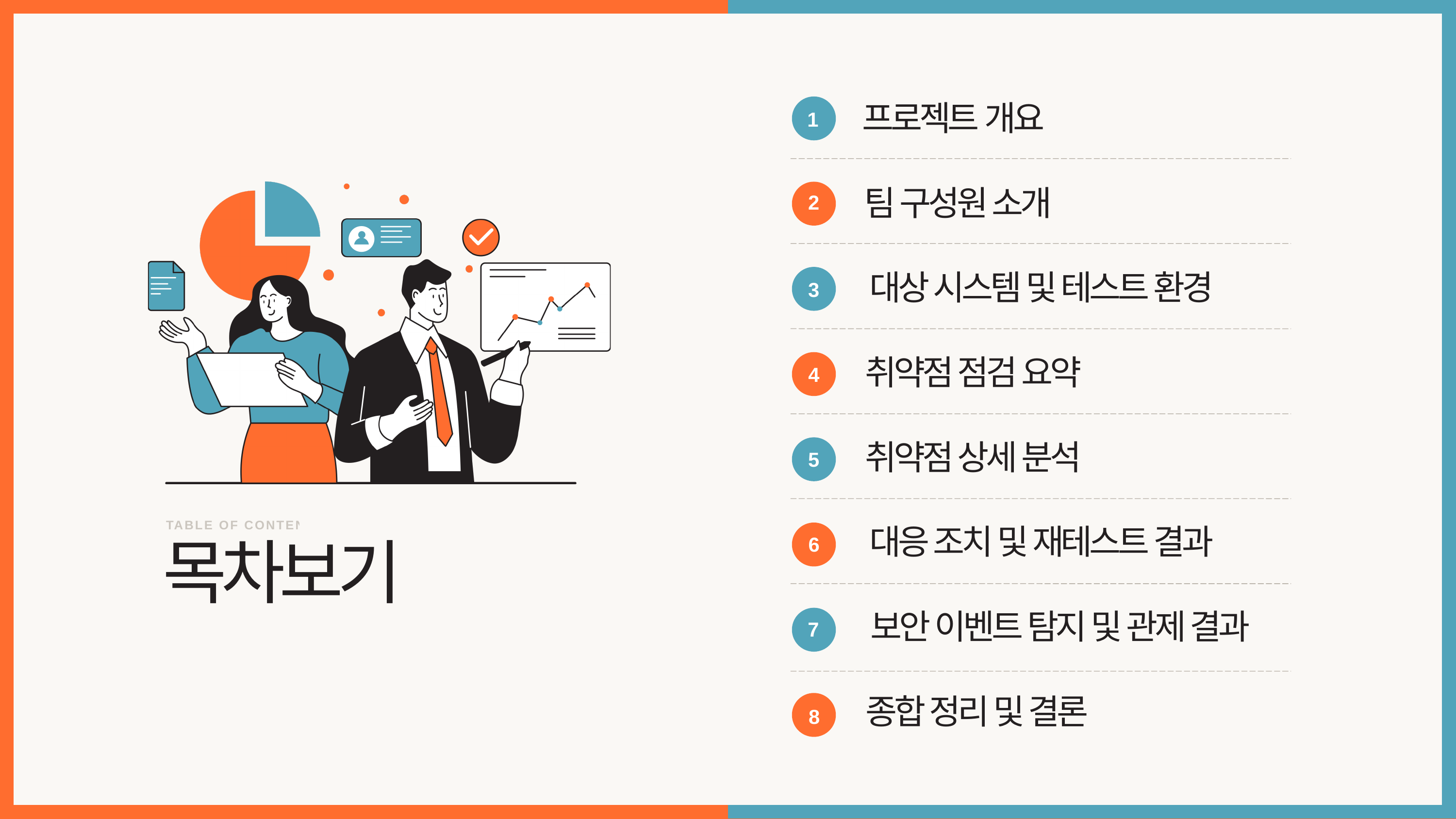

프로젝트 개요

1

팀 구성원 소개

2

대상 시스템 및 테스트 환경

3

취약점 점검 요약

4

취약점 상세 분석

5

대응 조치 및 재테스트 결과

6

보안 이벤트 탐지 및 관제 결과

7

종합 정리 및 결론

8

TABLE OF CONTENTS
목차보기